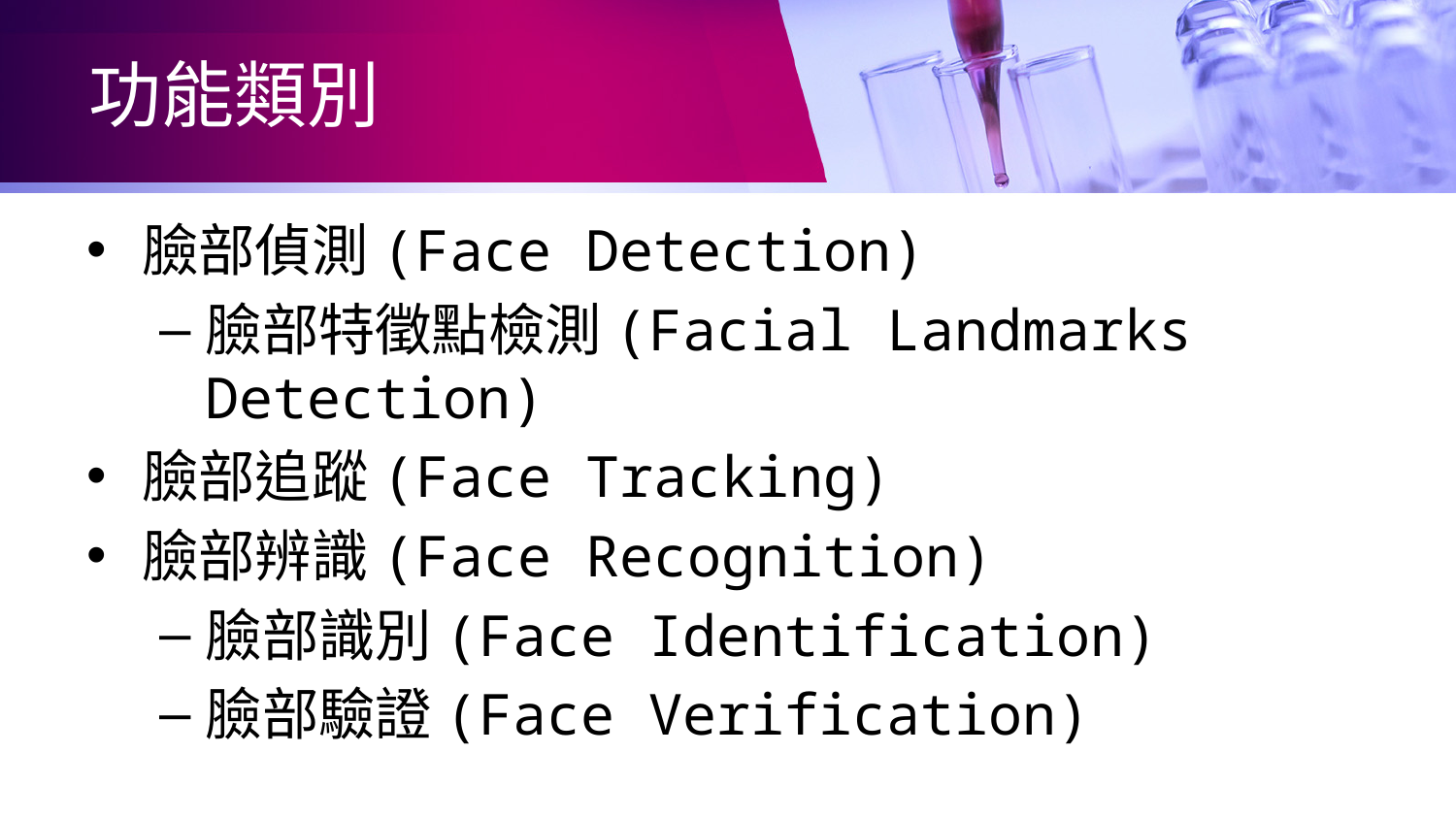

# 功能類別
臉部偵測(Face Detection)
臉部特徵點檢測(Facial Landmarks Detection)
臉部追蹤(Face Tracking)
臉部辨識(Face Recognition)
臉部識別(Face Identification)
臉部驗證(Face Verification)